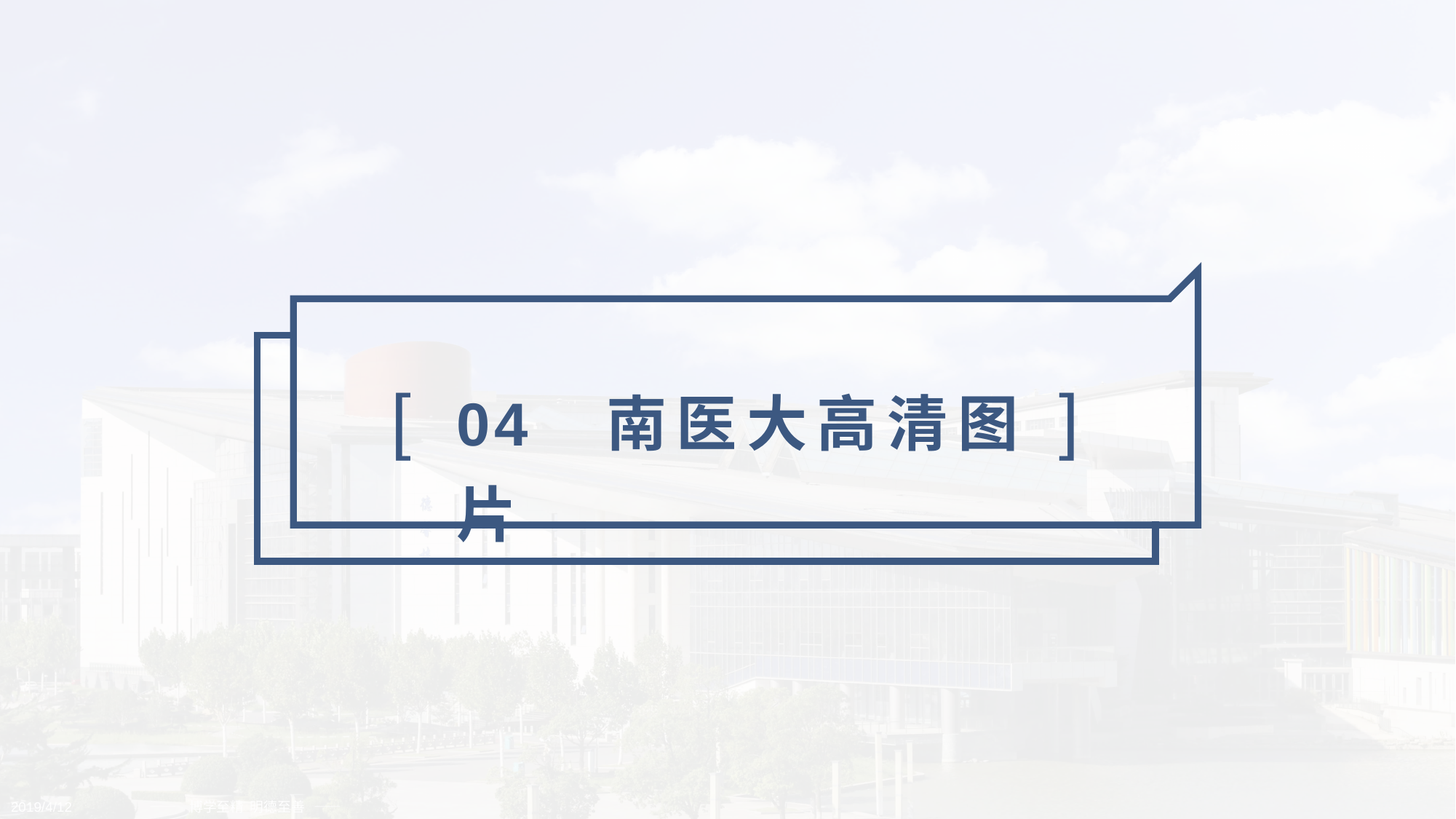

[
]
04  南医大高清图片
2019/4/12
——   博学至精  明德至善   ——